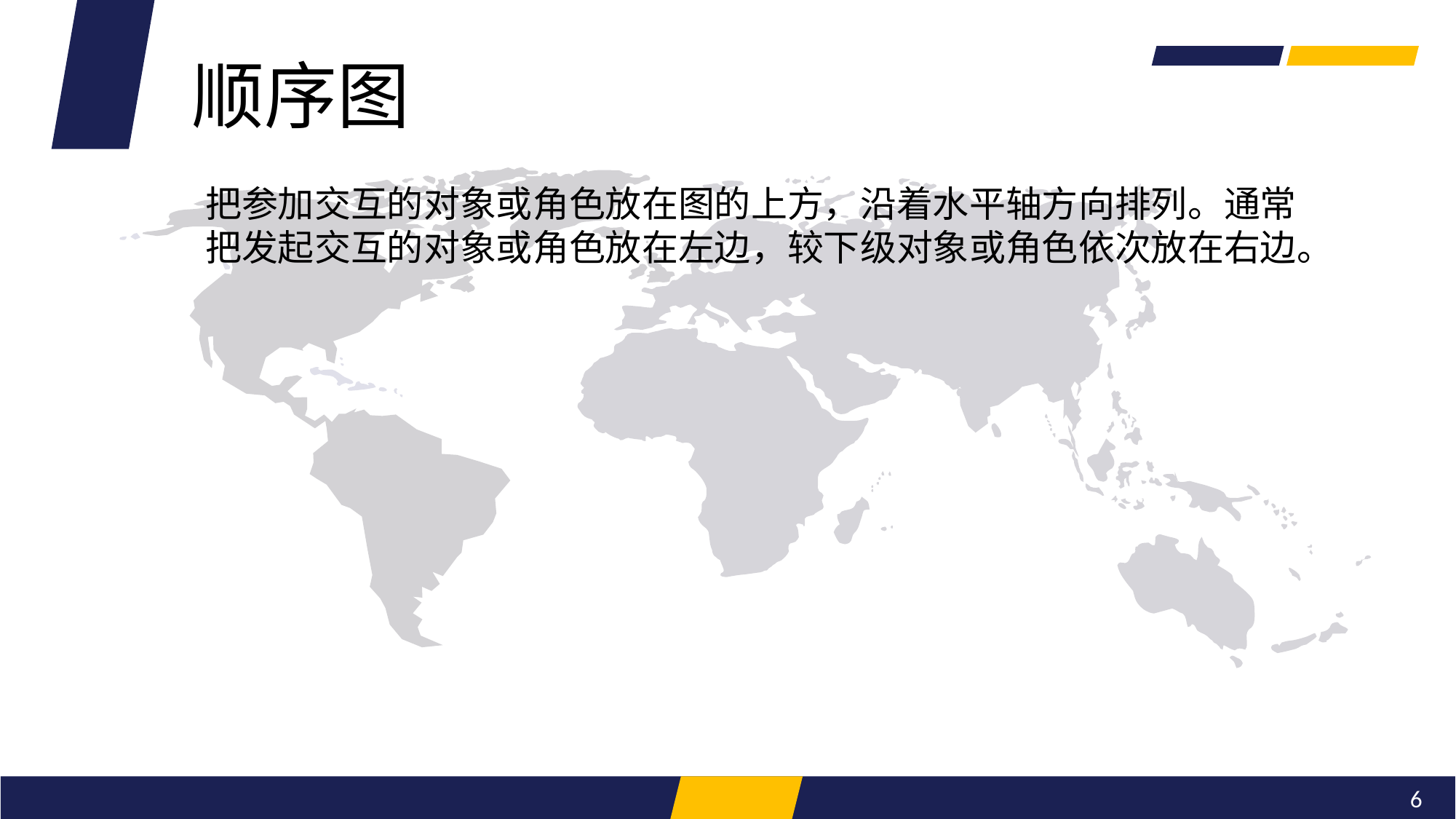

顺序图

把参加交互的对象或角色放在图的上方，沿着水平轴方向排列。通常把发起交互的对象或角色放在左边，较下级对象或角色依次放在右边。
6